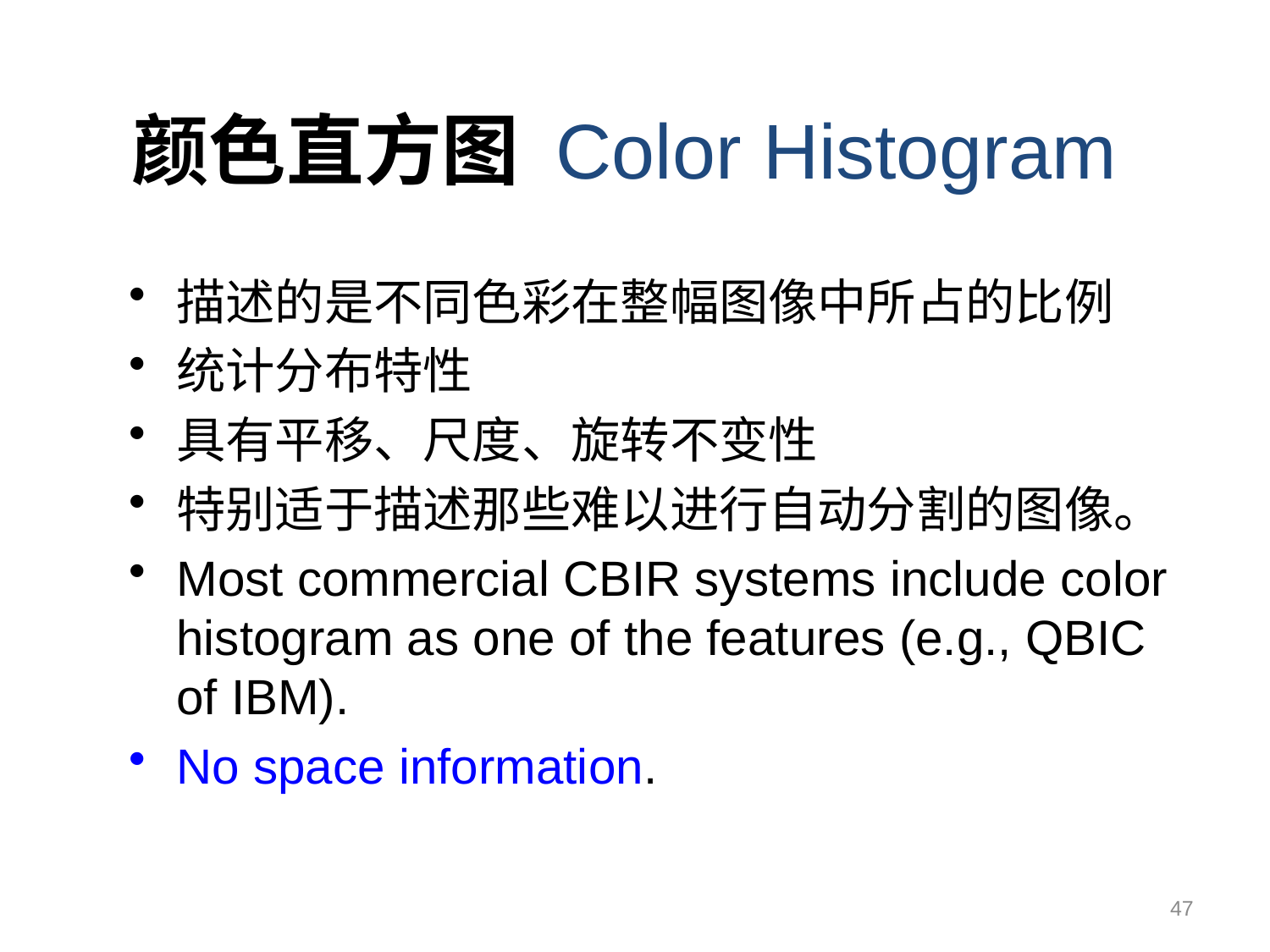

颜色直方图 Color Histogram
描述的是不同色彩在整幅图像中所占的比例
统计分布特性
具有平移、尺度、旋转不变性
特别适于描述那些难以进行自动分割的图像。
Most commercial CBIR systems include color histogram as one of the features (e.g., QBIC of IBM).
No space information.
47